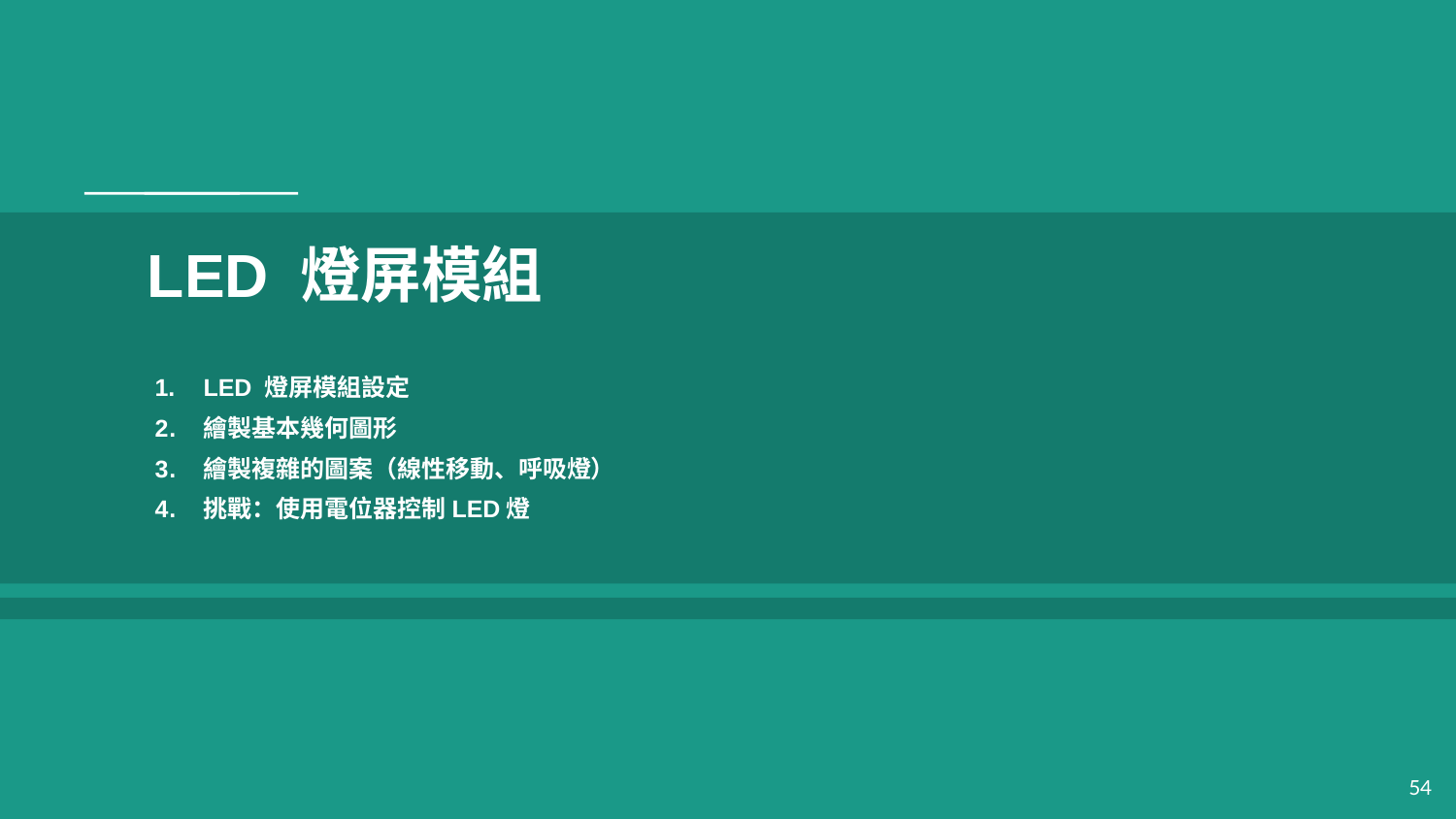

# LED 燈屏模組
LED 燈屏模組設定
繪製基本幾何圖形
繪製複雜的圖案（線性移動、呼吸燈）
挑戰：使用電位器控制LED燈

54